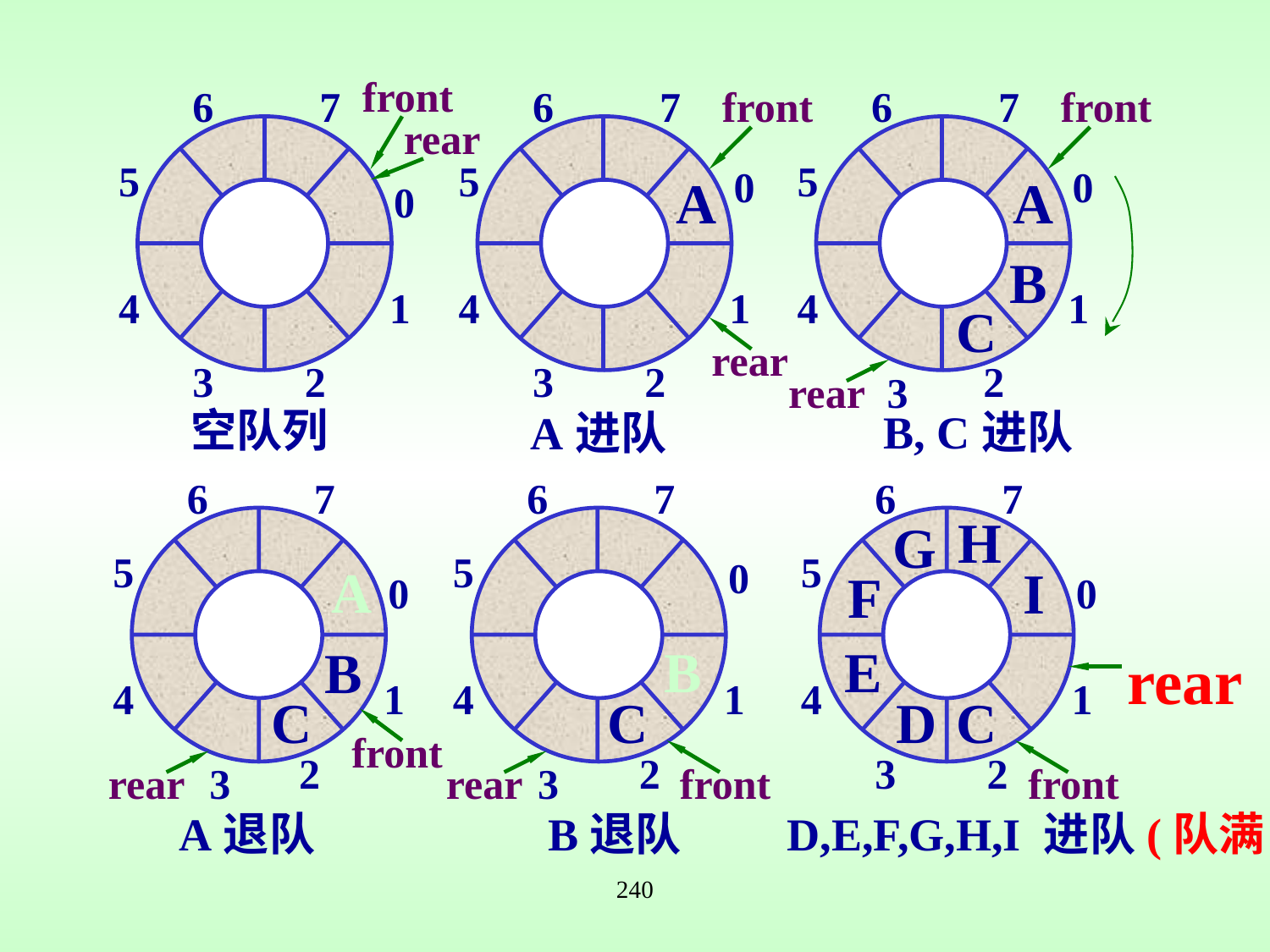

front
6
7
6
7
front
6
7
front
rear

5

5

5

0
0

A
A
0

B

4
1
4
1
4
1
C

rear
3
2
3
2
2
rear

3
空队列
B, C进队
A进队
6
7
6
7
6
7
H
G

5

5

5

0
A
I
F
0
0

B
E
B

rear
4
1
4
1
4
1

D
C
C
C

front
2
2

3
2

rear

3
rear

3
front
front
A退队
B退队
D,E,F,G,H,I 进队(队满)
240